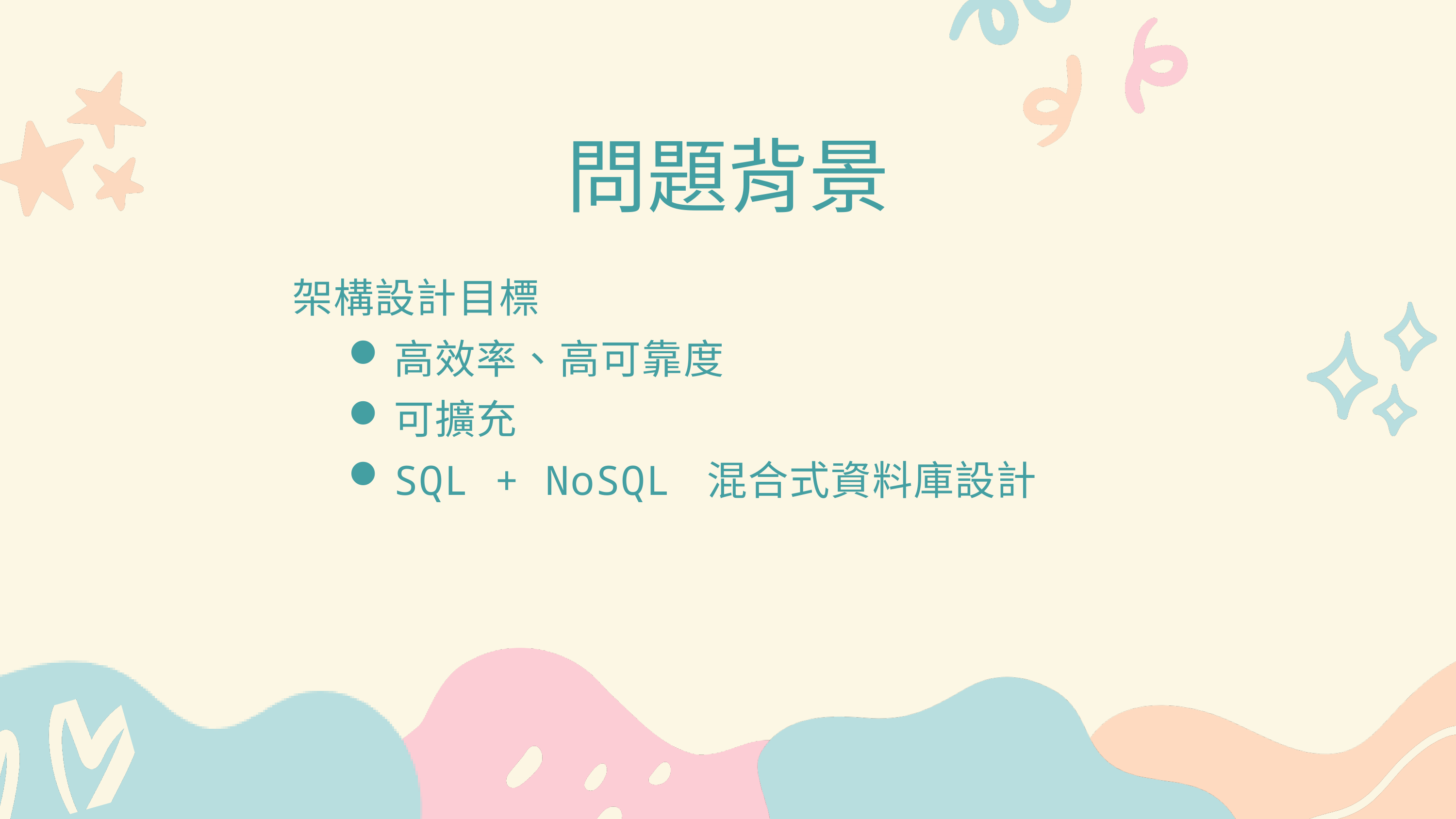

問題背景
架構設計目標
高效率、高可靠度
可擴充
SQL + NoSQL 混合式資料庫設計